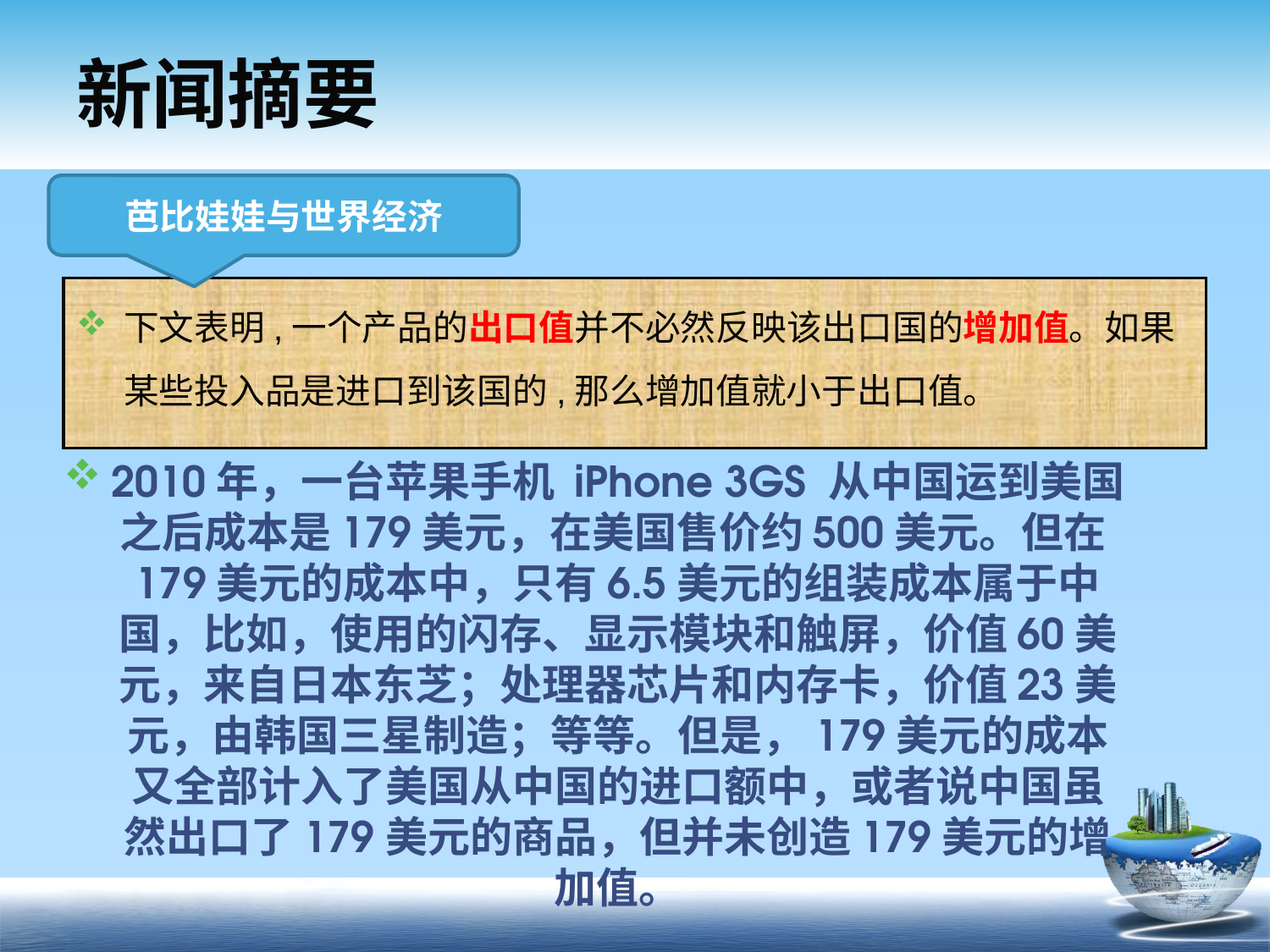

# 新闻摘要
芭比娃娃与世界经济
下文表明,一个产品的出口值并不必然反映该出口国的增加值。如果某些投入品是进口到该国的,那么增加值就小于出口值。
2010年，一台苹果手机 iPhone 3GS 从中国运到美国之后成本是179美元，在美国售价约500美元。但在179美元的成本中，只有6.5美元的组装成本属于中国，比如，使用的闪存、显示模块和触屏，价值60美元，来自日本东芝；处理器芯片和内存卡，价值23美元，由韩国三星制造；等等。但是，179美元的成本又全部计入了美国从中国的进口额中，或者说中国虽然出口了179美元的商品，但并未创造179美元的增加值。